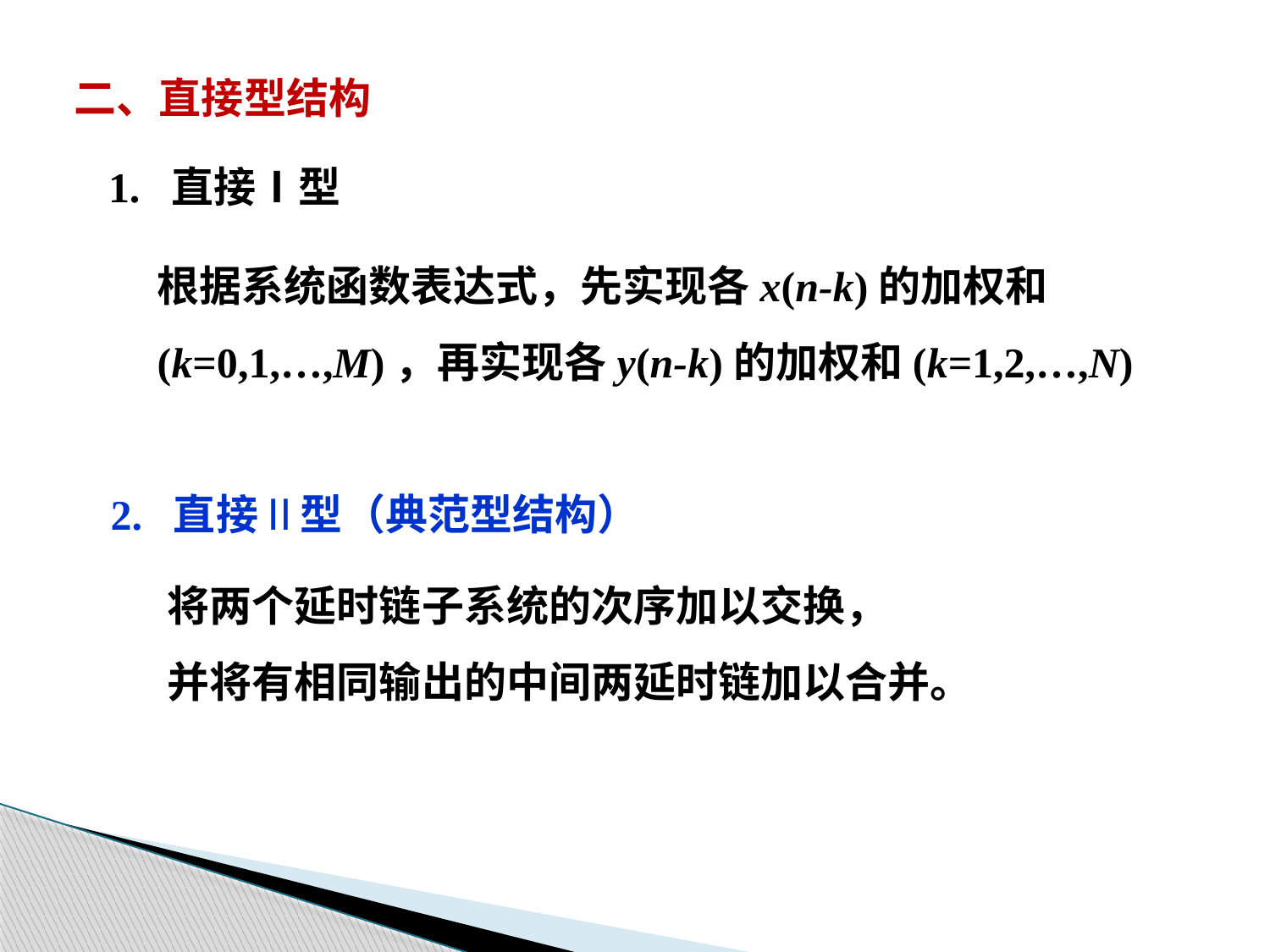

二、直接型结构
1.  直接Ⅰ型
根据系统函数表达式，先实现各x(n-k)的加权和
(k=0,1,…,M)，再实现各y(n-k)的加权和(k=1,2,…,N)
2.  直接Ⅱ型（典范型结构）
将两个延时链子系统的次序加以交换，
并将有相同输出的中间两延时链加以合并。